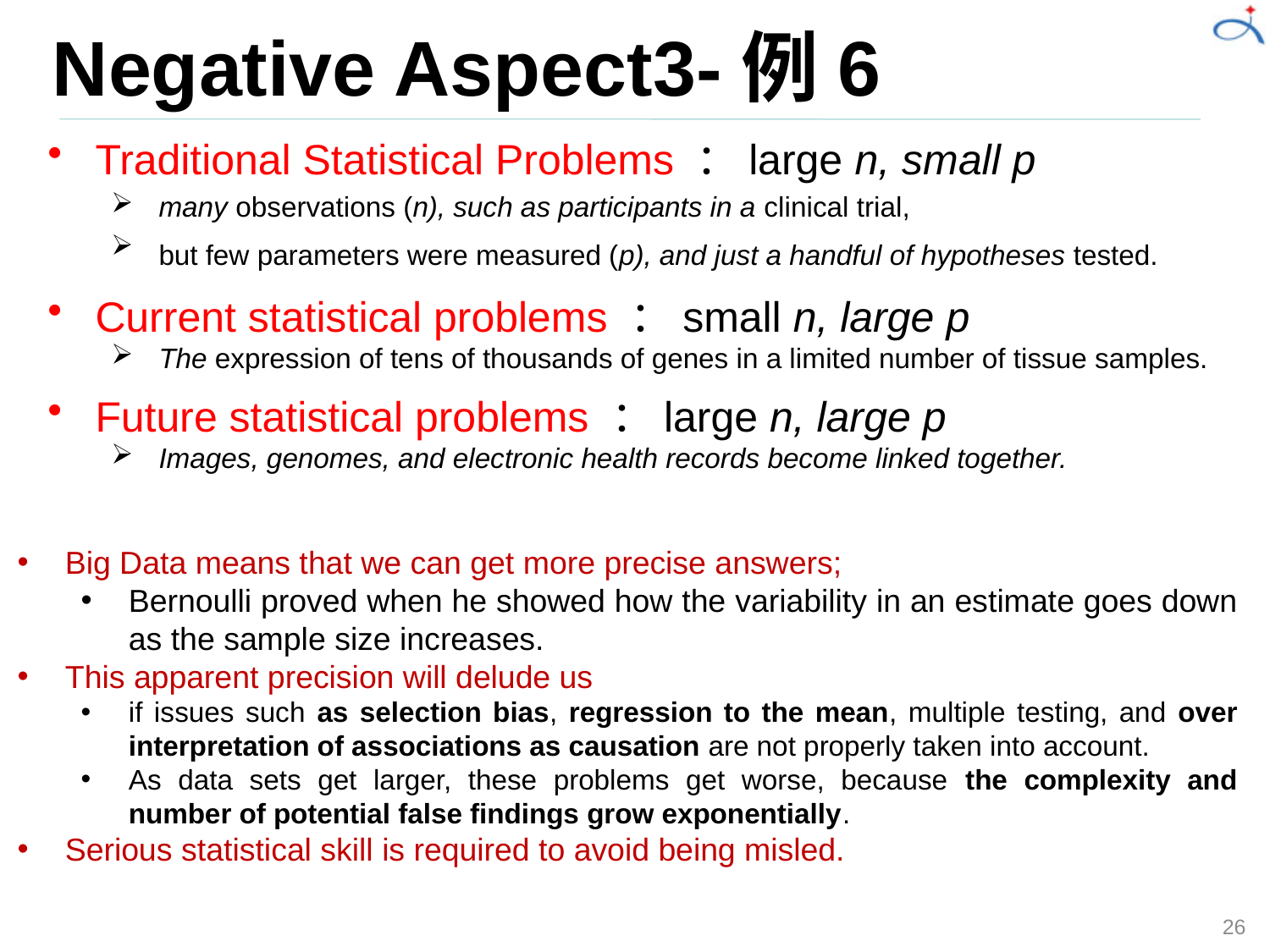

# Negative Aspect3-例6
Traditional Statistical Problems ：large n, small p
many observations (n), such as participants in a clinical trial,
but few parameters were measured (p), and just a handful of hypotheses tested.
Current statistical problems ：small n, large p
The expression of tens of thousands of genes in a limited number of tissue samples.
Future statistical problems ：large n, large p
Images, genomes, and electronic health records become linked together.
Big Data means that we can get more precise answers;
Bernoulli proved when he showed how the variability in an estimate goes down as the sample size increases.
This apparent precision will delude us
if issues such as selection bias, regression to the mean, multiple testing, and over interpretation of associations as causation are not properly taken into account.
As data sets get larger, these problems get worse, because the complexity and number of potential false findings grow exponentially.
Serious statistical skill is required to avoid being misled.
26